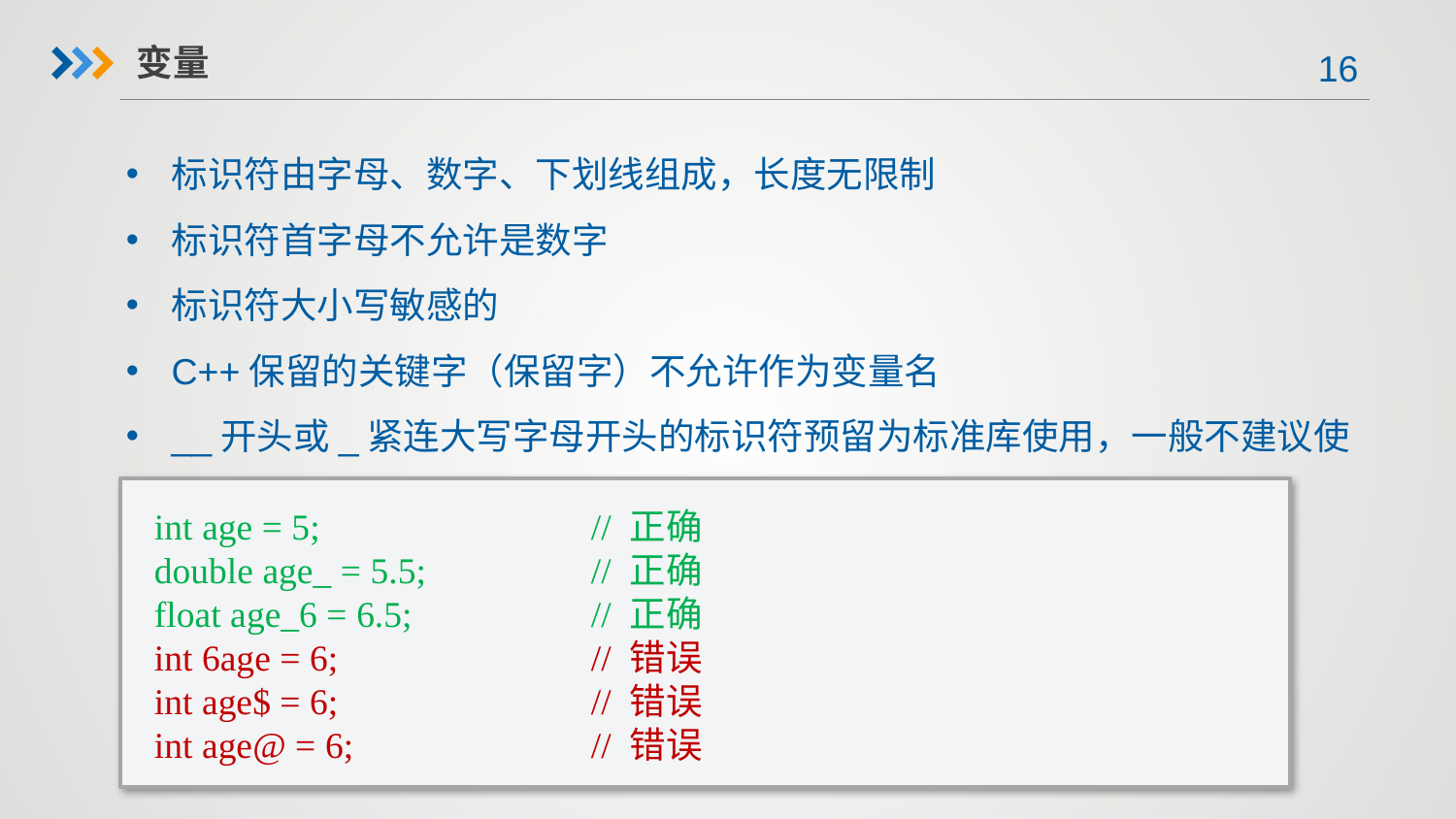

变量
标识符由字母、数字、下划线组成，长度无限制
标识符首字母不允许是数字
标识符大小写敏感的
C++保留的关键字（保留字）不允许作为变量名
__开头或_紧连大写字母开头的标识符预留为标准库使用，一般不建议使用

int age = 5; 		// 正确
double age_ = 5.5; 		// 正确
float age_6 = 6.5;		// 正确
int 6age = 6;		// 错误
int age$ = 6;		// 错误
int age@ = 6;		// 错误